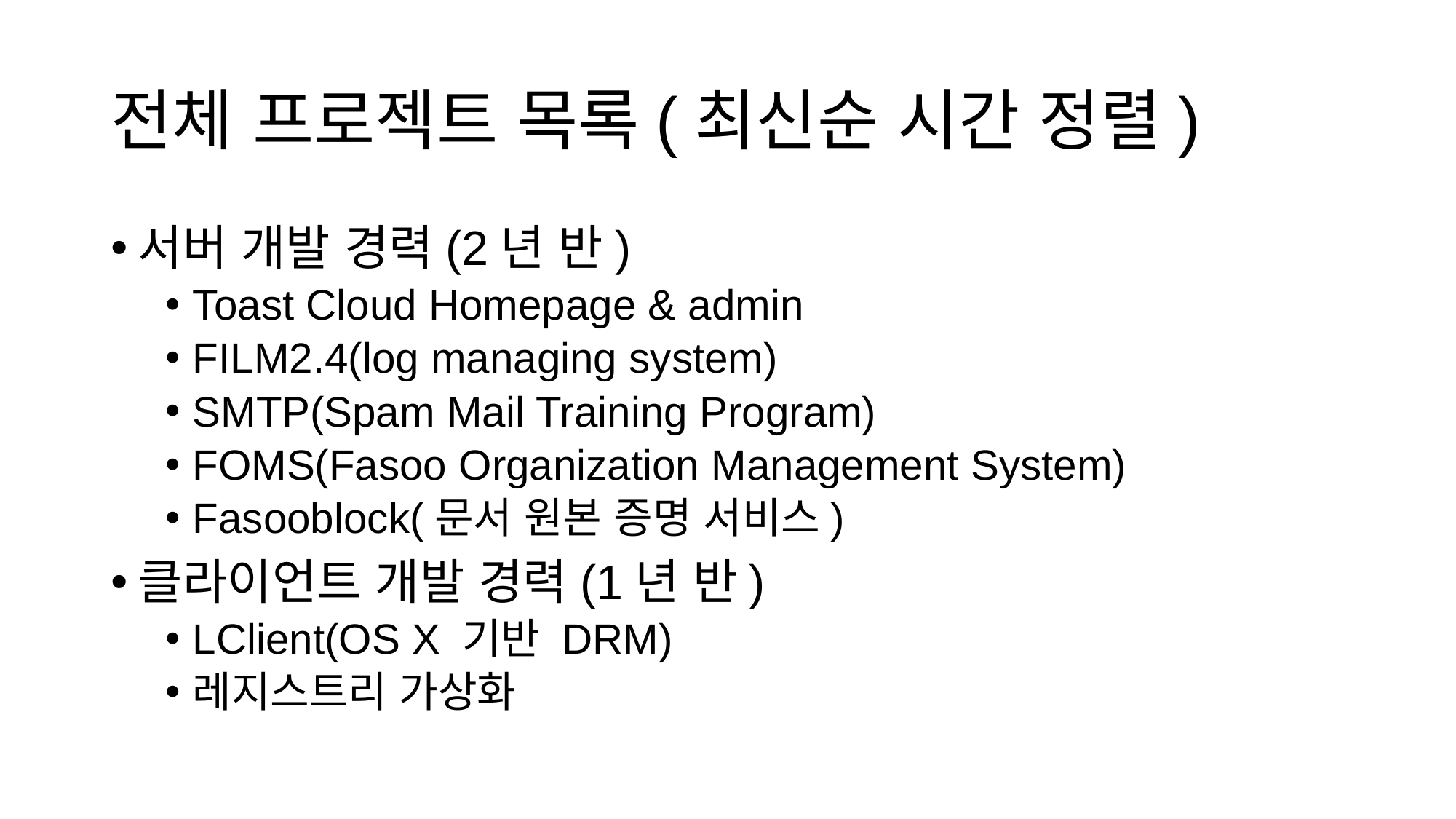

# 전체 프로젝트 목록(최신순 시간 정렬)
서버 개발 경력(2년 반)
Toast Cloud Homepage & admin
FILM2.4(log managing system)
SMTP(Spam Mail Training Program)
FOMS(Fasoo Organization Management System)
Fasooblock(문서 원본 증명 서비스)
클라이언트 개발 경력(1년 반)
LClient(OS X 기반 DRM)
레지스트리 가상화